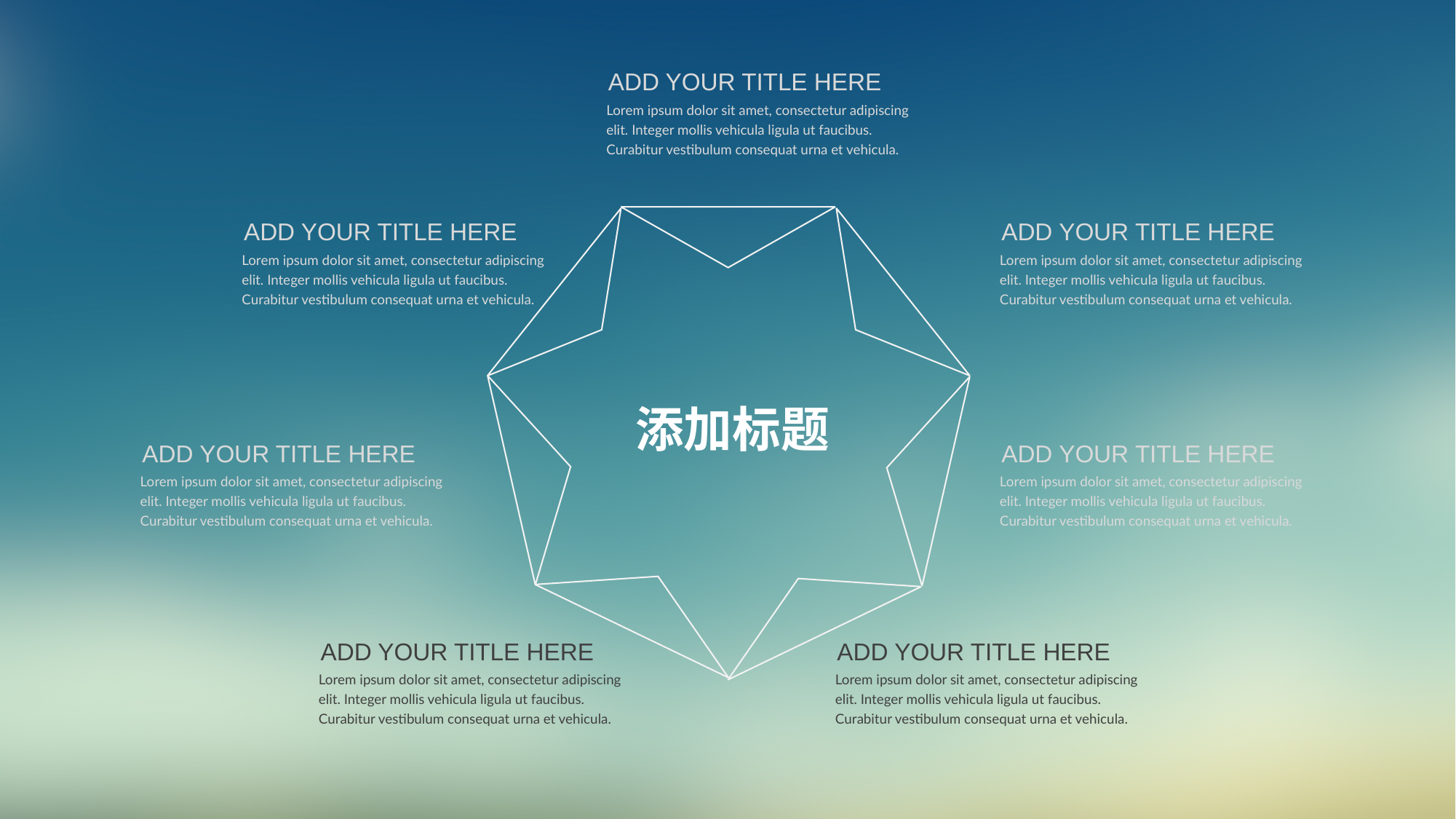

ADD YOUR TITLE HERE
Lorem ipsum dolor sit amet, consectetur adipiscing elit. Integer mollis vehicula ligula ut faucibus. Curabitur vestibulum consequat urna et vehicula.

ADD YOUR TITLE HERE
Lorem ipsum dolor sit amet, consectetur adipiscing elit. Integer mollis vehicula ligula ut faucibus. Curabitur vestibulum consequat urna et vehicula.
ADD YOUR TITLE HERE
Lorem ipsum dolor sit amet, consectetur adipiscing elit. Integer mollis vehicula ligula ut faucibus. Curabitur vestibulum consequat urna et vehicula.

添加标题
ADD YOUR TITLE HERE
Lorem ipsum dolor sit amet, consectetur adipiscing elit. Integer mollis vehicula ligula ut faucibus. Curabitur vestibulum consequat urna et vehicula.
ADD YOUR TITLE HERE
Lorem ipsum dolor sit amet, consectetur adipiscing elit. Integer mollis vehicula ligula ut faucibus. Curabitur vestibulum consequat urna et vehicula.

ADD YOUR TITLE HERE
Lorem ipsum dolor sit amet, consectetur adipiscing elit. Integer mollis vehicula ligula ut faucibus. Curabitur vestibulum consequat urna et vehicula.
ADD YOUR TITLE HERE
Lorem ipsum dolor sit amet, consectetur adipiscing elit. Integer mollis vehicula ligula ut faucibus. Curabitur vestibulum consequat urna et vehicula.